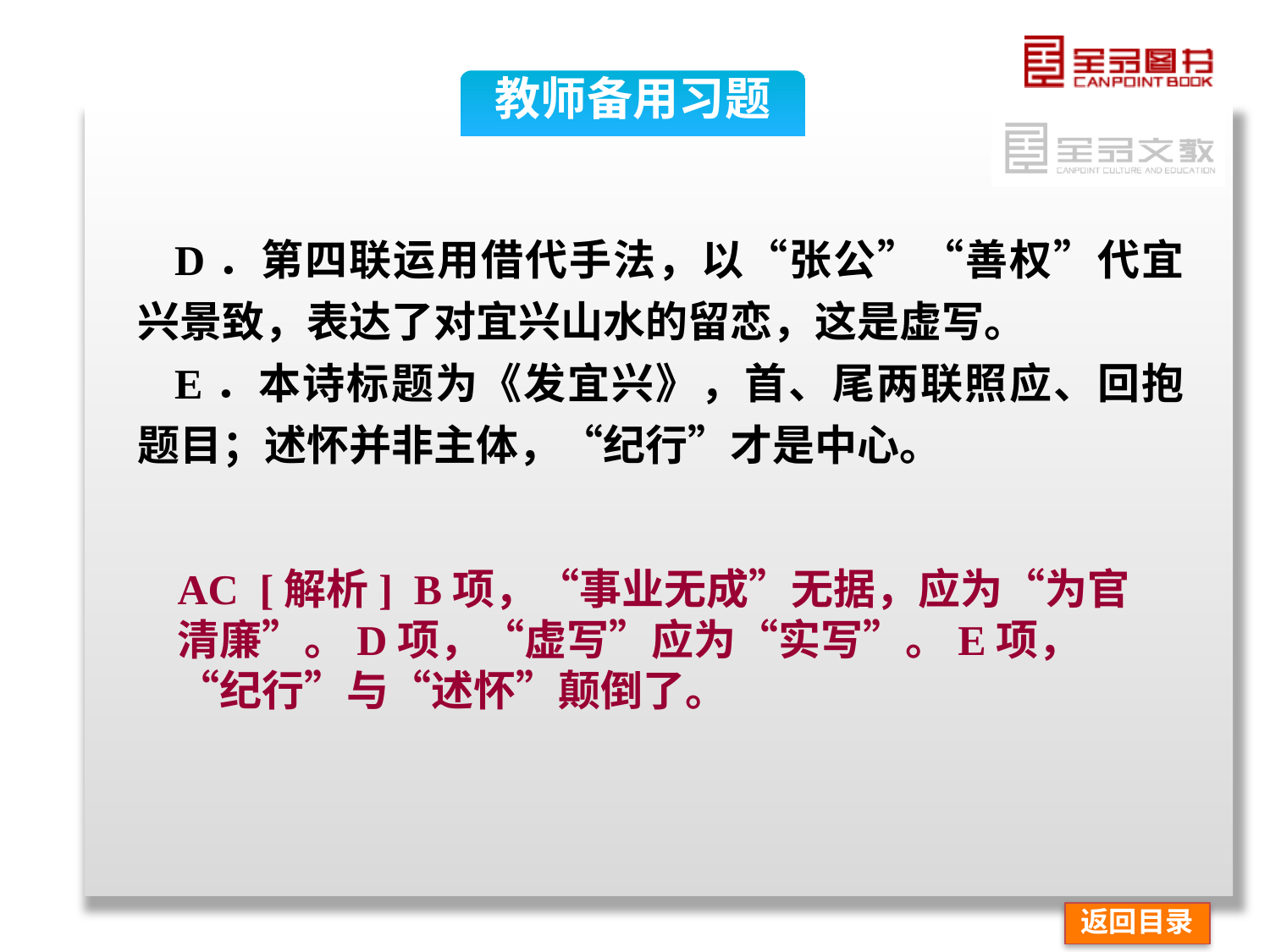

教师备用习题
D．第四联运用借代手法，以“张公”“善权”代宜兴景致，表达了对宜兴山水的留恋，这是虚写。
E．本诗标题为《发宜兴》，首、尾两联照应、回抱题目；述怀并非主体，“纪行”才是中心。
AC  [解析]  B项，“事业无成”无据，应为“为官清廉”。D项，“虚写”应为“实写”。E项，“纪行”与“述怀”颠倒了。

返回目录